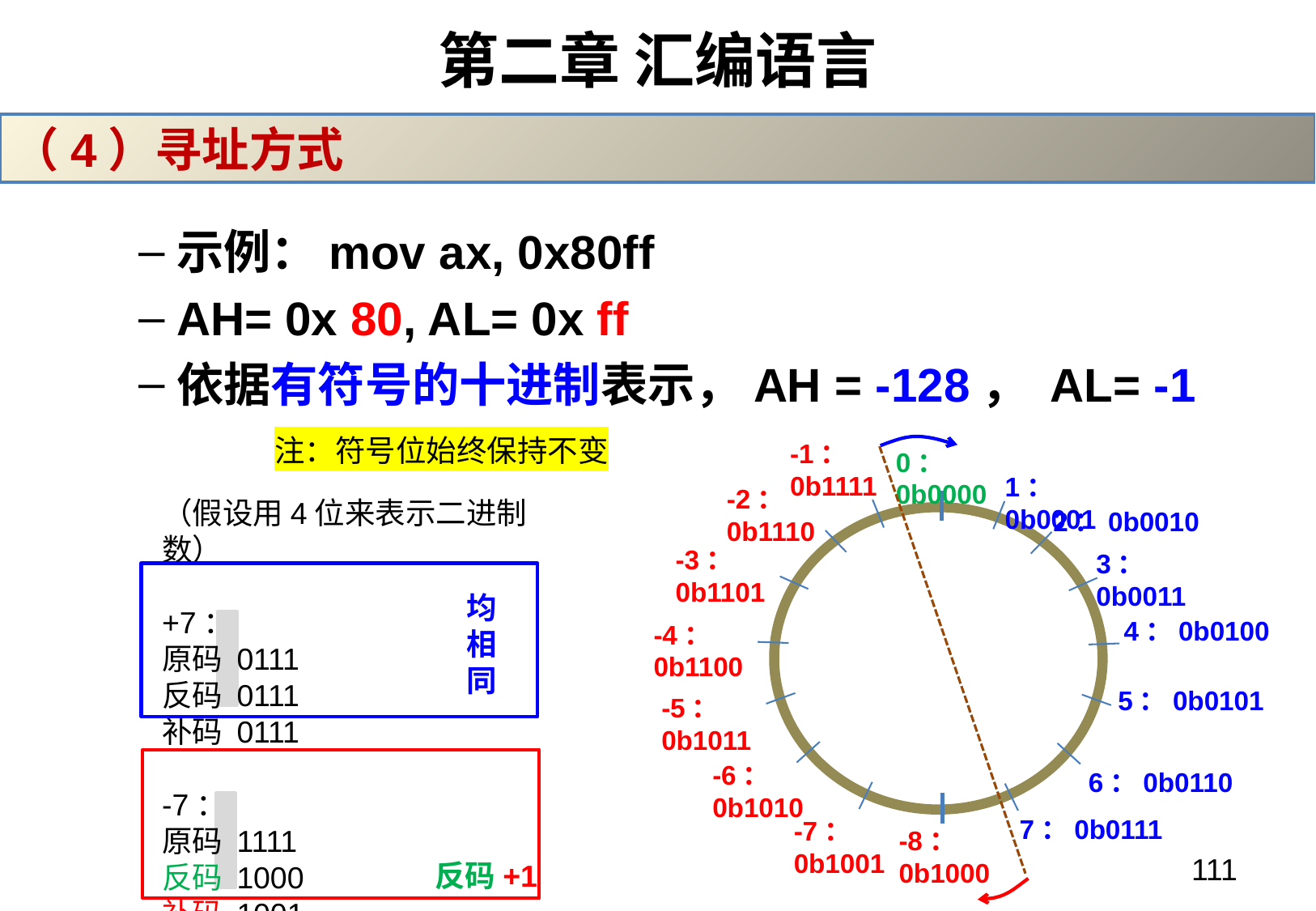

# 第二章 汇编语言
（4）寻址方式
示例：mov ax, 0x80ff
AH= 0x 80, AL= 0x ff
依据有符号的十进制表示，AH = -128， AL= -1
注：符号位始终保持不变
-1：0b1111
0：0b0000
1：0b0001
-2：0b1110
2：0b0010

-3：0b1101
3：0b0011
4：0b0100
-4：0b1100
5：0b0101
-5：0b1011
-6：0b1010
6：0b0110
7：0b0111
-7：0b1001
-8：0b1000

（假设用4位来表示二进制数）

+7：
原码 0111
反码 0111
补码 0111

-7：
原码 1111
反码 1000
补码 1001

均相同

111
反码+1